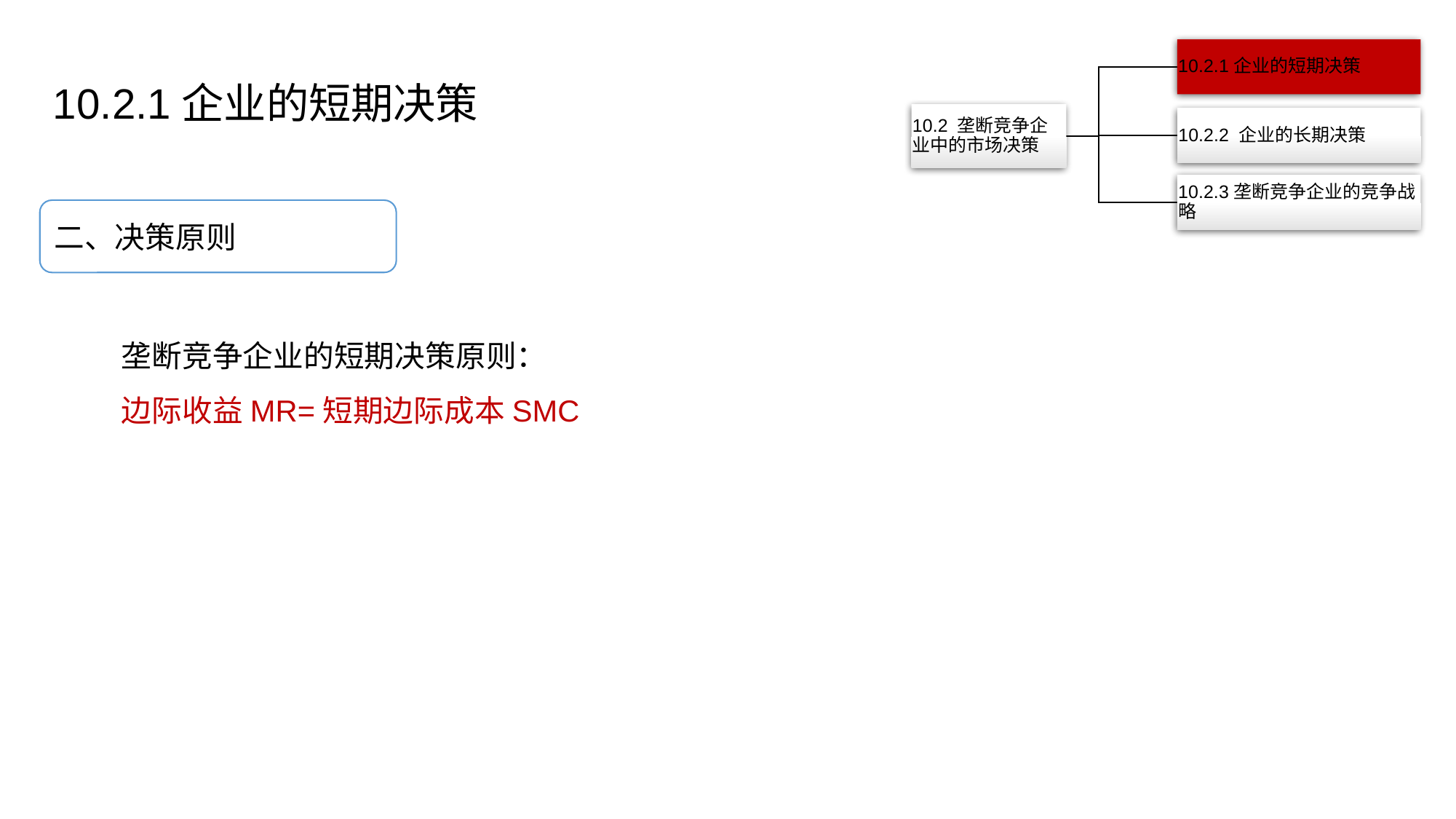

10.2 垄断竞争企业中的市场决策
10.2.1企业的短期决策
10.2.2 企业的长期决策
10.2.3垄断竞争企业的竞争战略
10.2.1企业的短期决策
二、决策原则
垄断竞争企业的短期决策原则：
边际收益MR=短期边际成本SMC